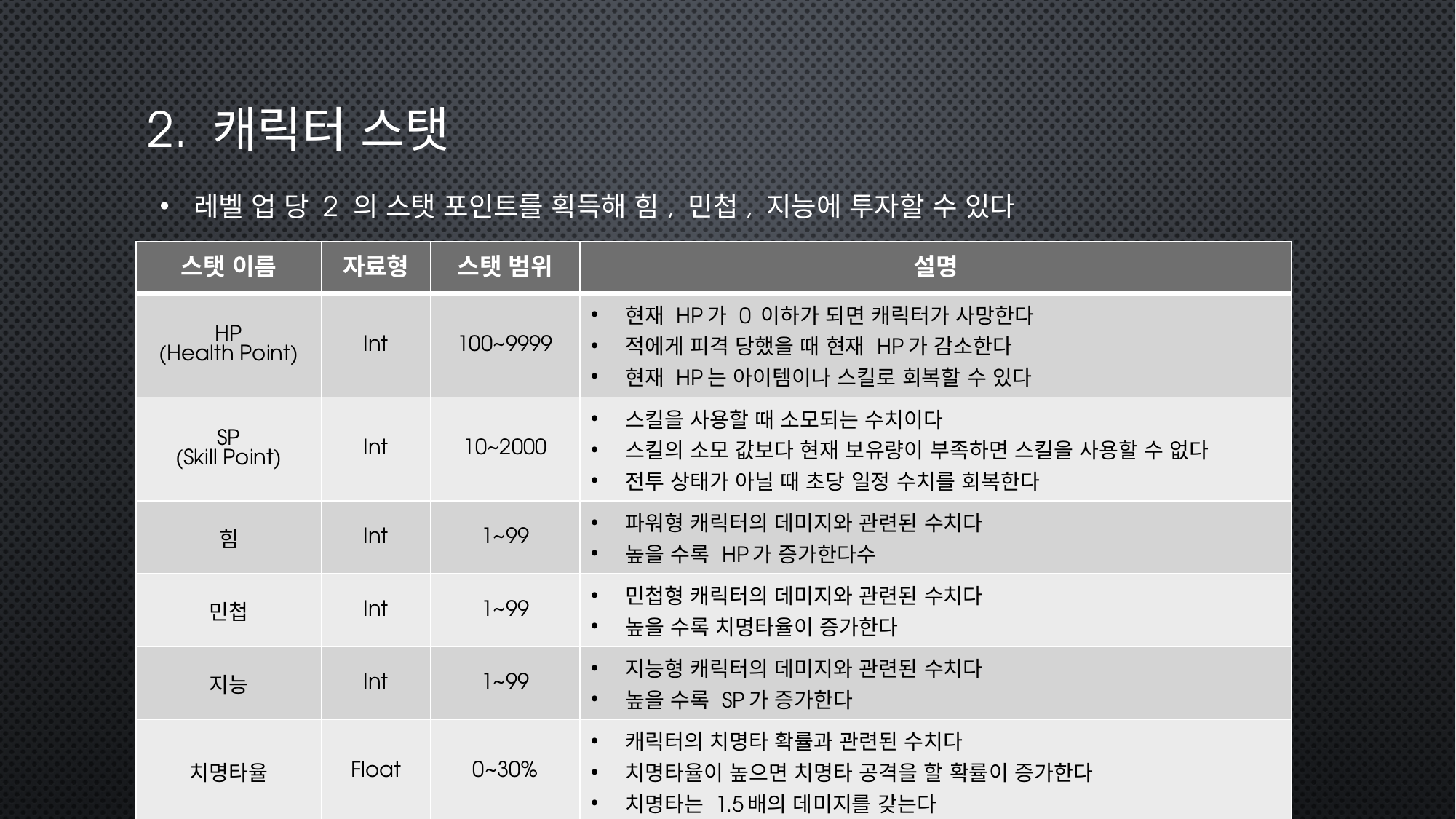

# 2. 캐릭터 스탯
레벨 업 당 2 의 스탯 포인트를 획득해 힘, 민첩, 지능에 투자할 수 있다
| 스탯 이름 | 자료형 | 스탯 범위 | 설명 |
| --- | --- | --- | --- |
| HP (Health Point) | Int | 100~9999 | 현재 HP가 0 이하가 되면 캐릭터가 사망한다 적에게 피격 당했을 때 현재 HP가 감소한다 현재 HP는 아이템이나 스킬로 회복할 수 있다 |
| SP (Skill Point) | Int | 10~2000 | 스킬을 사용할 때 소모되는 수치이다 스킬의 소모 값보다 현재 보유량이 부족하면 스킬을 사용할 수 없다 전투 상태가 아닐 때 초당 일정 수치를 회복한다 |
| 힘 | Int | 1~99 | 파워형 캐릭터의 데미지와 관련된 수치다 높을 수록 HP가 증가한다수 |
| 민첩 | Int | 1~99 | 민첩형 캐릭터의 데미지와 관련된 수치다 높을 수록 치명타율이 증가한다 |
| 지능 | Int | 1~99 | 지능형 캐릭터의 데미지와 관련된 수치다 높을 수록 SP가 증가한다 |
| 치명타율 | Float | 0~30% | 캐릭터의 치명타 확률과 관련된 수치다 치명타율이 높으면 치명타 공격을 할 확률이 증가한다 치명타는 1.5배의 데미지를 갖는다 |